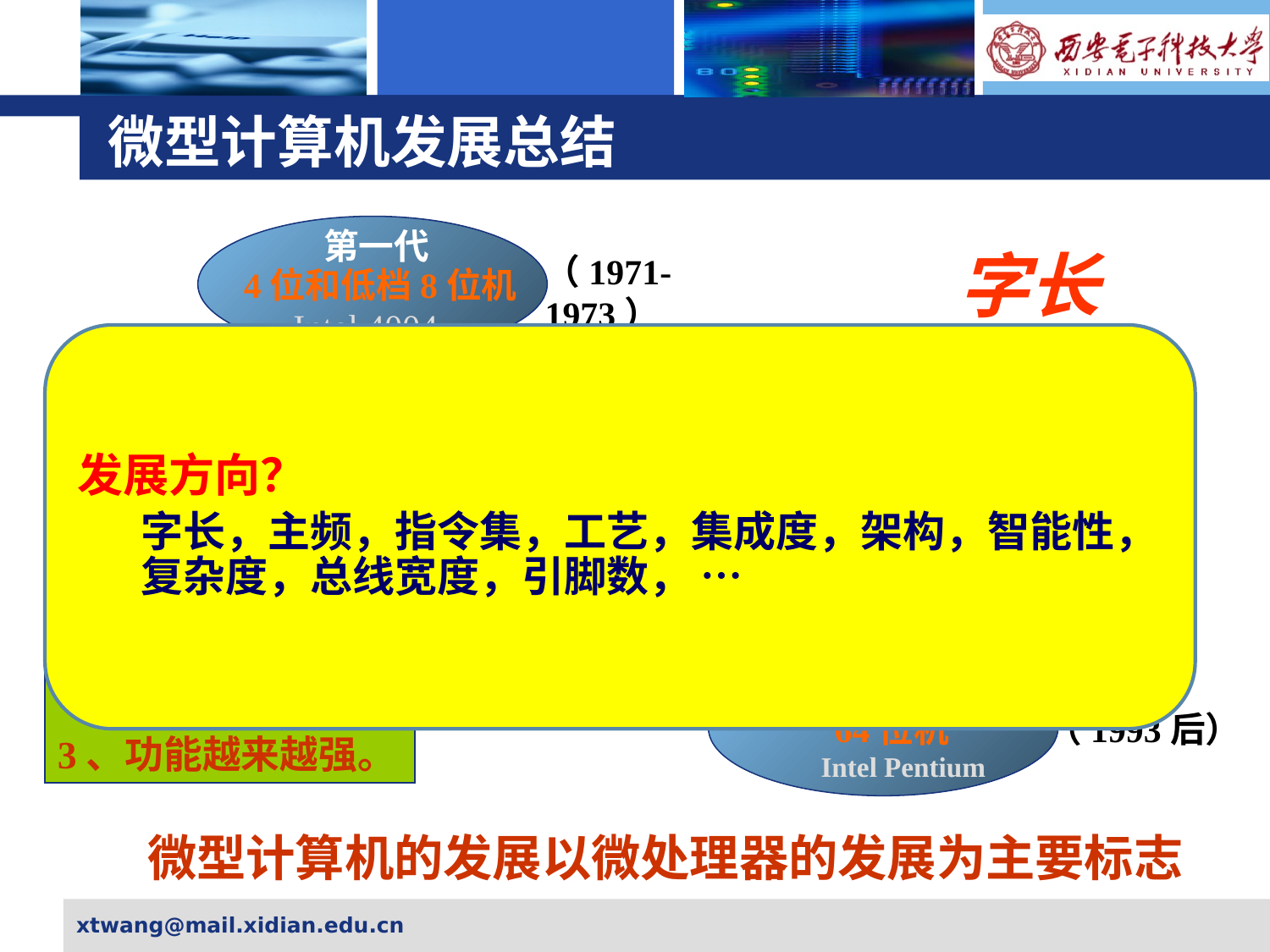

# 微型计算机发展总结

第一代
4位和低档8位机
Intel 4004
字长
（1971-1973）
发展方向？
字长，主频，指令集，工艺，集成度，架构，智能性，复杂度，总线宽度，引脚数， …

第二代
中高档8位机
8080/8085、Z80、MC6800
（1974-1978）

第三代
16位机
Intel 8086、Z8000、MC6800
（1978-1981）
特点：
1、速度越来越快。
2、容量越来越大。
3、功能越来越强。

第四代
32位机
（1981-1992）
80386、80486

第五代
64位机
Intel Pentium
（1993后）
微型计算机的发展以微处理器的发展为主要标志
xtwang@mail.xidian.edu.cn